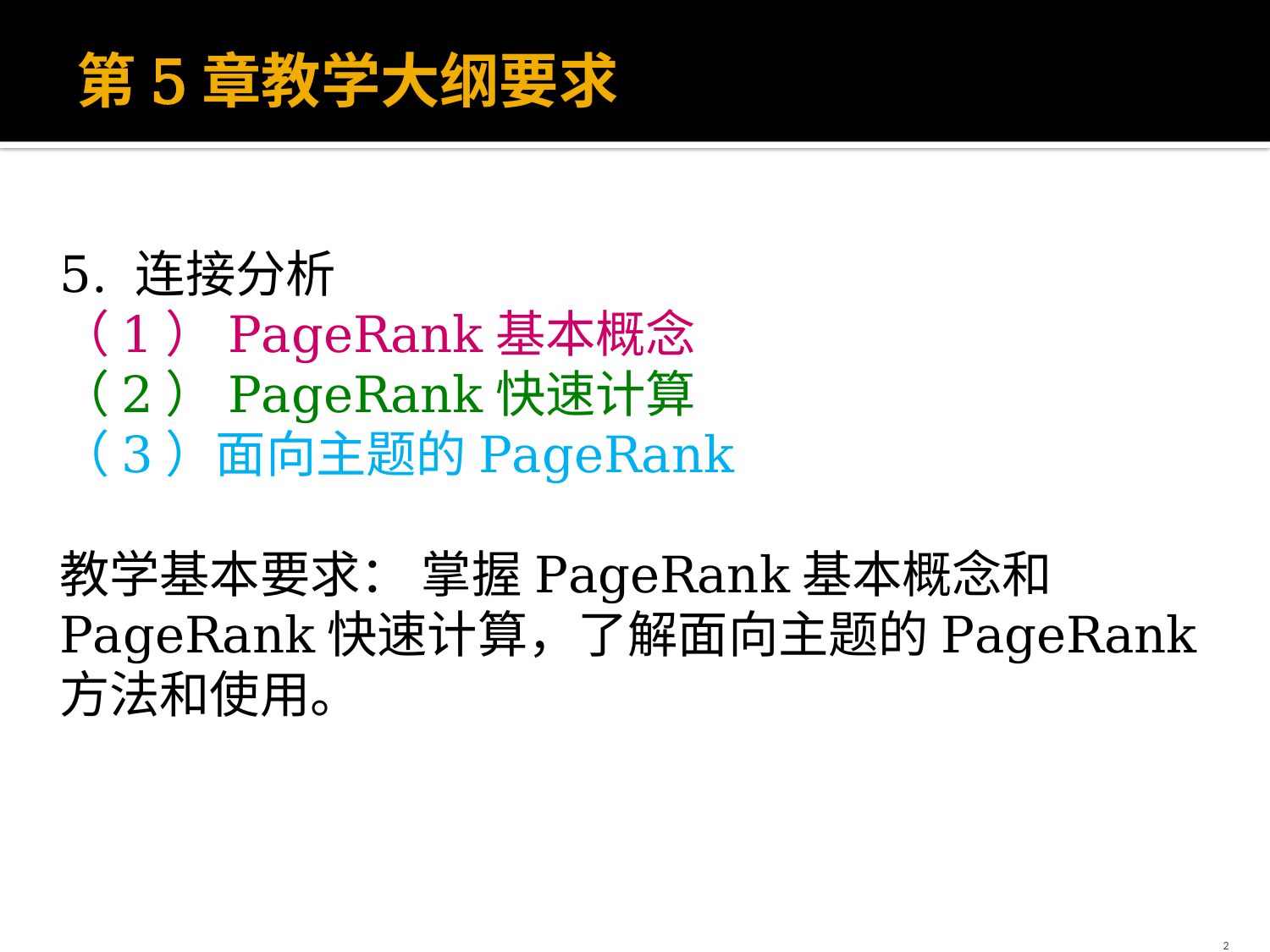

# 第5章教学大纲要求
5. 连接分析
（1）PageRank基本概念
（2）PageRank快速计算
（3）面向主题的PageRank

教学基本要求： 掌握PageRank基本概念和PageRank快速计算，了解面向主题的PageRank方法和使用。
2